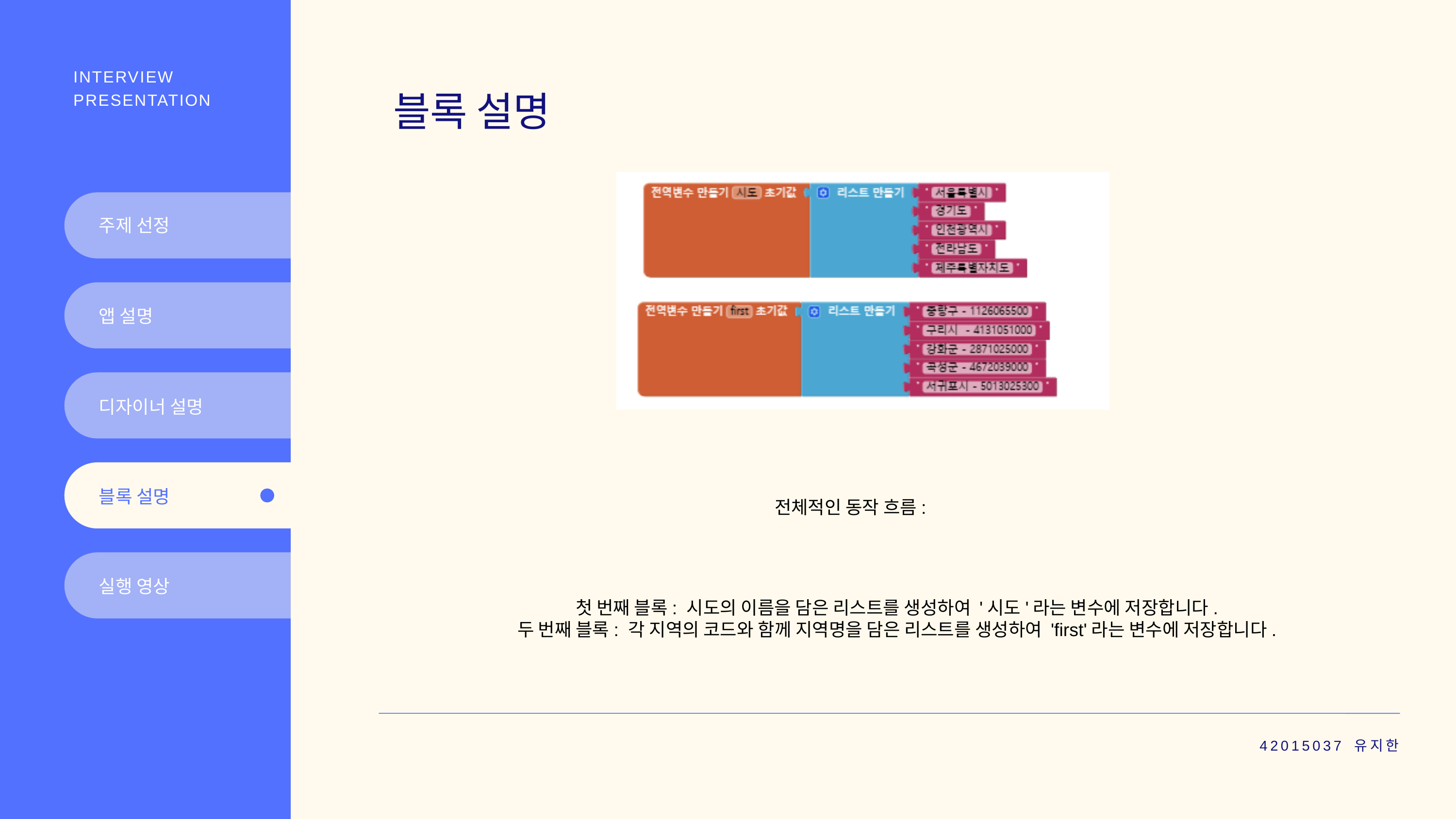

INTERVIEW PRESENTATION
블록 설명

주제 선정

앱 설명

디자이너 설명

블록 설명

전체적인 동작 흐름:

실행 영상
첫 번째 블록: 시도의 이름을 담은 리스트를 생성하여 '시도'라는 변수에 저장합니다.
두 번째 블록: 각 지역의 코드와 함께 지역명을 담은 리스트를 생성하여 'first'라는 변수에 저장합니다.

42015037 유지한